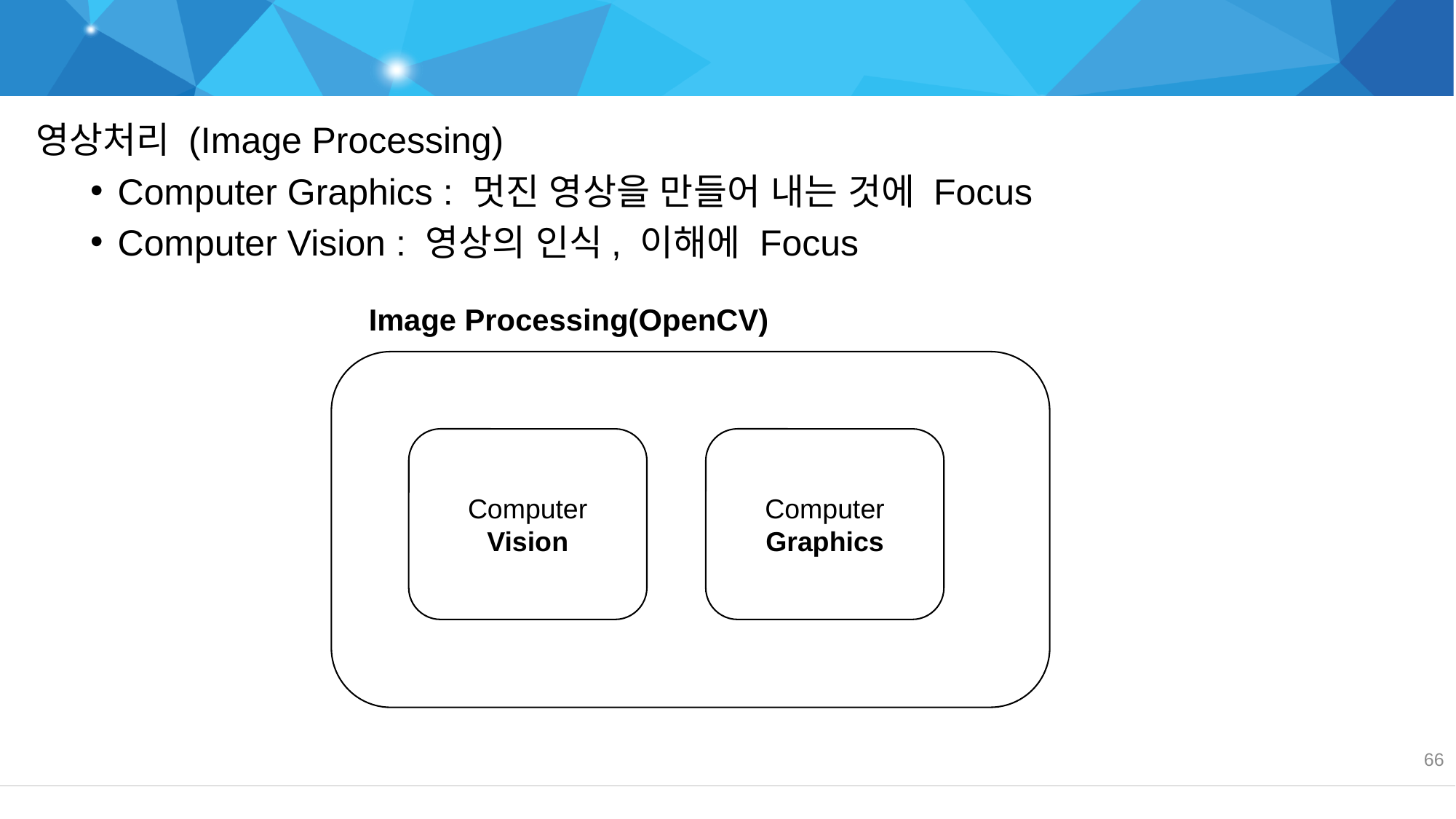

컴퓨터 그래픽과 비전은 다르다.
영상처리 (Image Processing)
Computer Graphics : 멋진 영상을 만들어 내는 것에 Focus
Computer Vision : 영상의 인식, 이해에 Focus

Image Processing(OpenCV)

Computer
Vision
Computer
Graphics
66